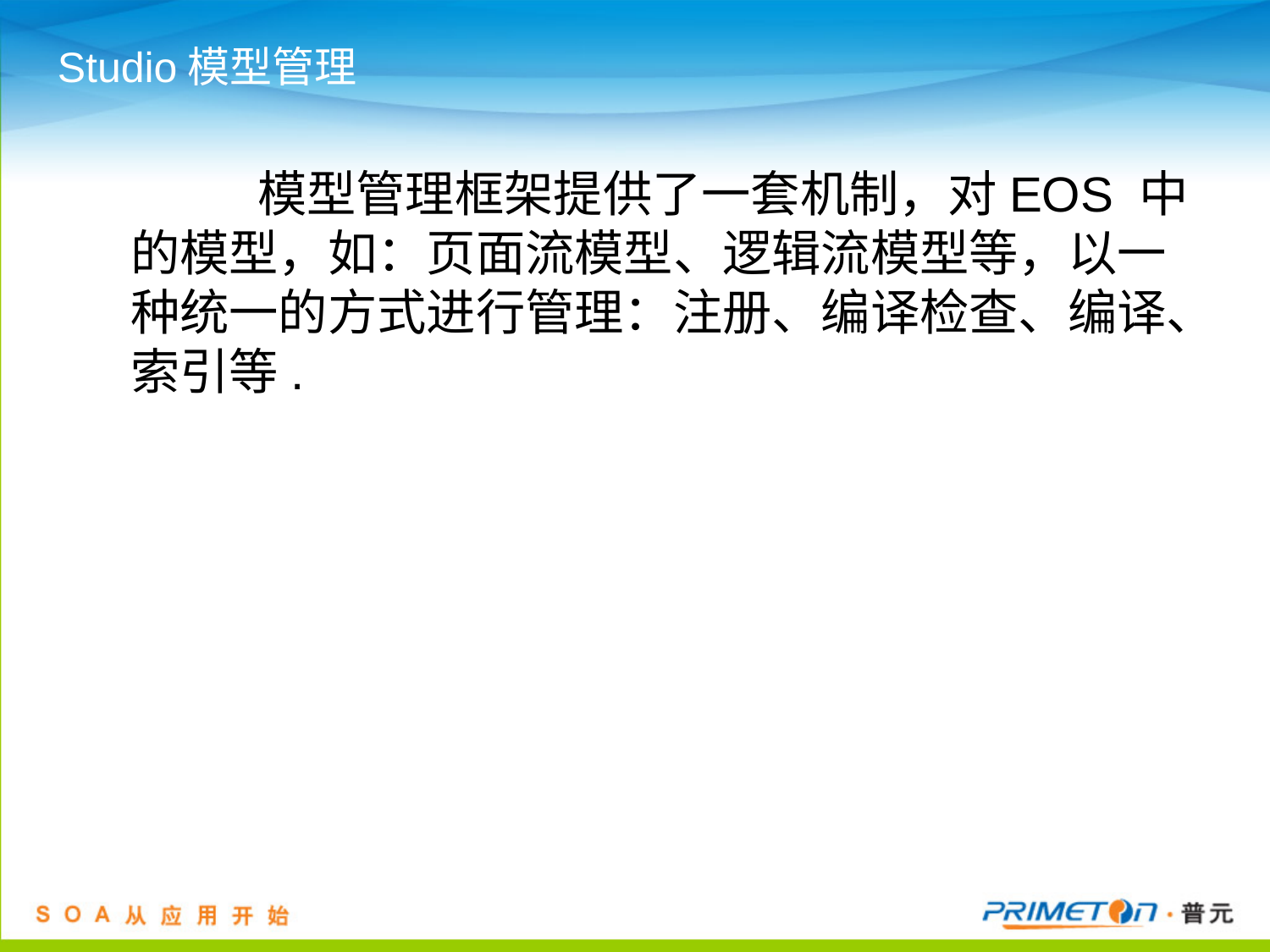

# Studio模型管理
		模型管理框架提供了一套机制，对EOS 中的模型，如：页面流模型、逻辑流模型等，以一种统一的方式进行管理：注册、编译检查、编译、索引等.